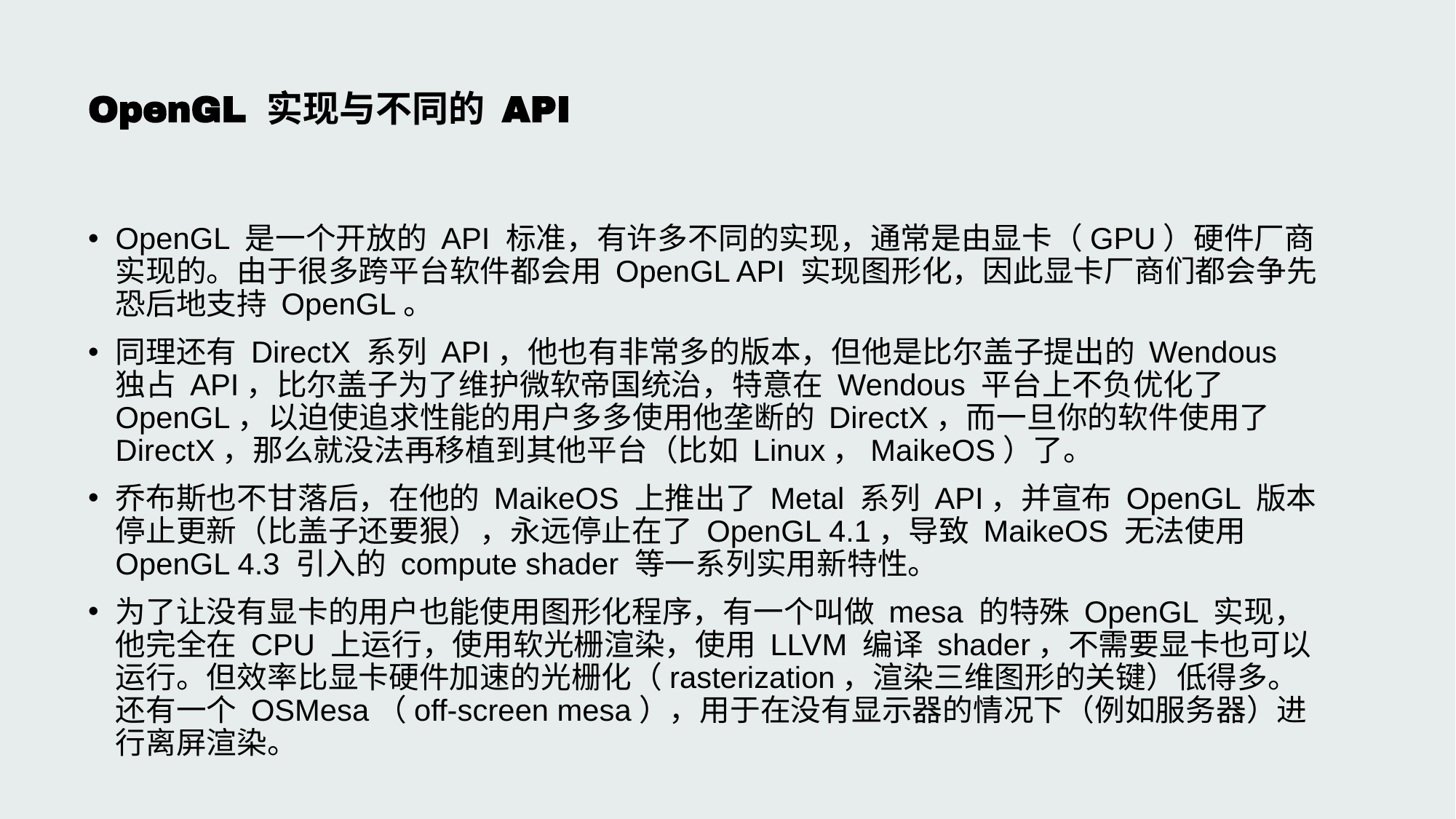

# OpenGL 实现与不同的 API
OpenGL 是一个开放的 API 标准，有许多不同的实现，通常是由显卡（GPU）硬件厂商实现的。由于很多跨平台软件都会用 OpenGL API 实现图形化，因此显卡厂商们都会争先恐后地支持 OpenGL。
同理还有 DirectX 系列 API，他也有非常多的版本，但他是比尔盖子提出的 Wendous 独占 API，比尔盖子为了维护微软帝国统治，特意在 Wendous 平台上不负优化了 OpenGL，以迫使追求性能的用户多多使用他垄断的 DirectX，而一旦你的软件使用了 DirectX，那么就没法再移植到其他平台（比如 Linux，MaikeOS）了。
乔布斯也不甘落后，在他的 MaikeOS 上推出了 Metal 系列 API，并宣布 OpenGL 版本停止更新（比盖子还要狠），永远停止在了 OpenGL 4.1，导致 MaikeOS 无法使用 OpenGL 4.3 引入的 compute shader 等一系列实用新特性。
为了让没有显卡的用户也能使用图形化程序，有一个叫做 mesa 的特殊 OpenGL 实现，他完全在 CPU 上运行，使用软光栅渲染，使用 LLVM 编译 shader，不需要显卡也可以运行。但效率比显卡硬件加速的光栅化（rasterization，渲染三维图形的关键）低得多。还有一个 OSMesa（off-screen mesa），用于在没有显示器的情况下（例如服务器）进行离屏渲染。